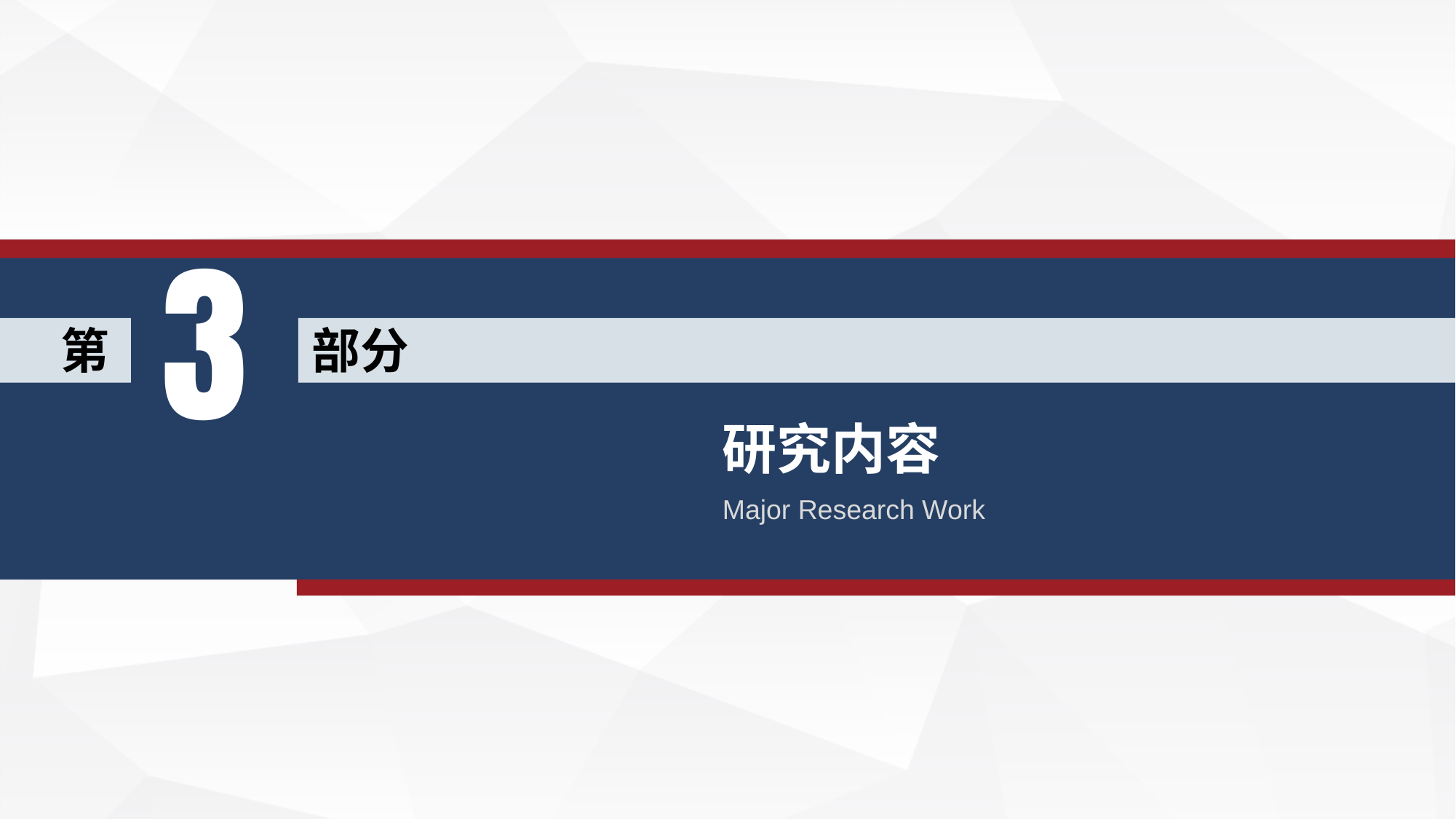

14
3

第
部分

研究内容
Major Research Work